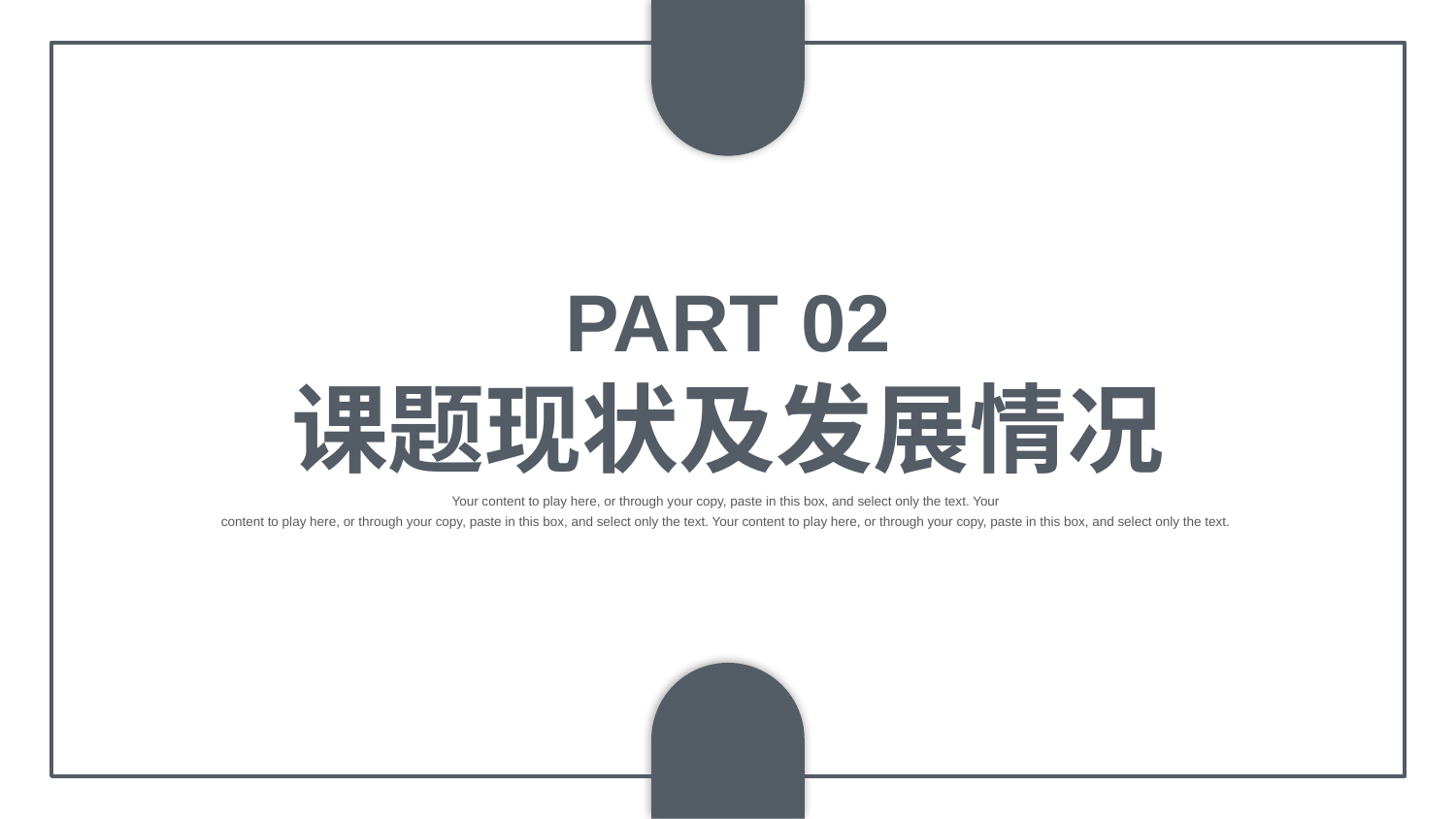

PART 02
课题现状及发展情况
Your content to play here, or through your copy, paste in this box, and select only the text. Your
content to play here, or through your copy, paste in this box, and select only the text. Your content to play here, or through your copy, paste in this box, and select only the text.